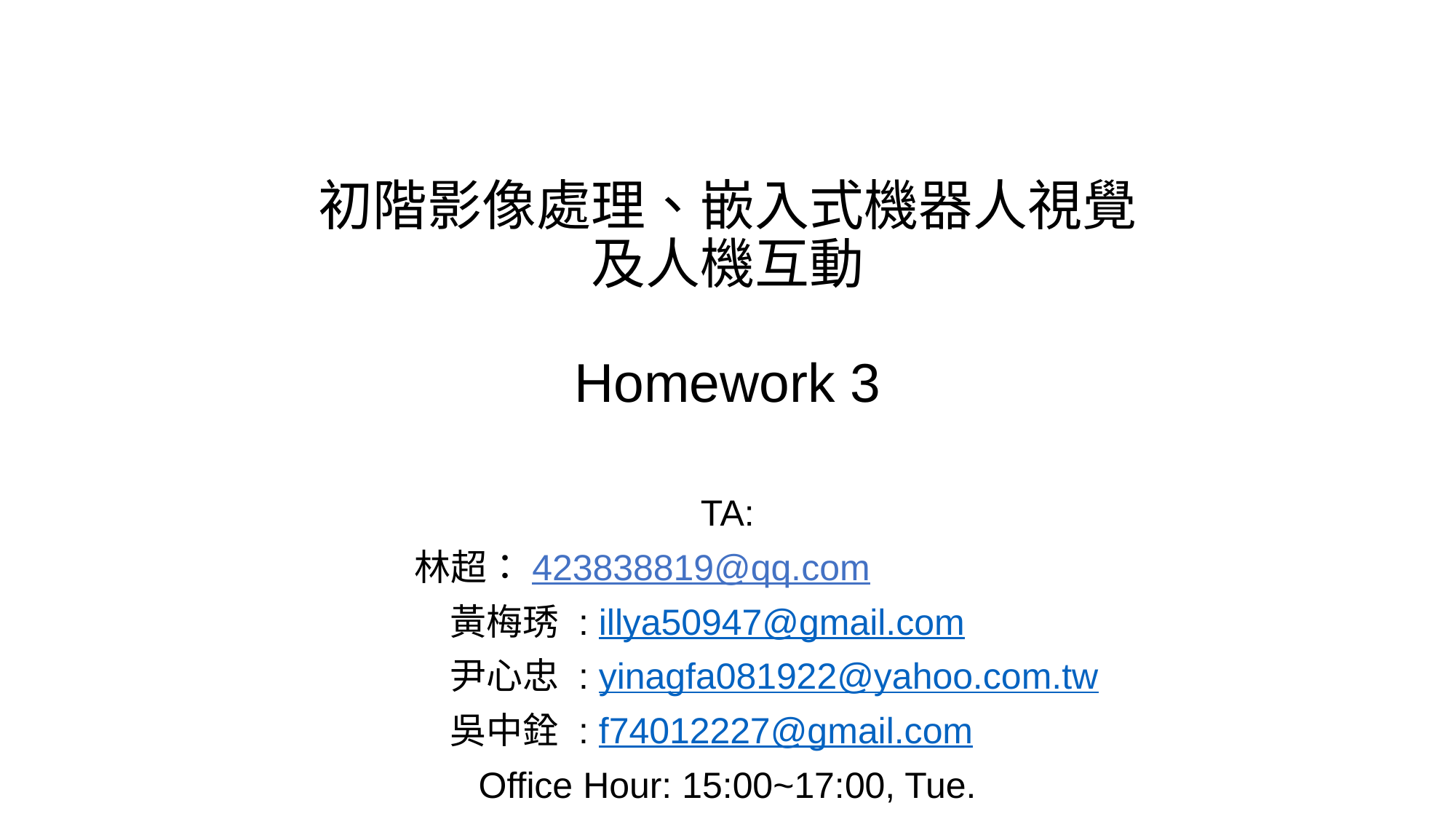

# 初階影像處理、嵌入式機器人視覺 及人機互動 Homework 3

TA:
                          林超：423838819@qq.com
		   黃梅琇 : illya50947@gmail.com
		   尹心忠 : yinagfa081922@yahoo.com.tw
		   吳中銓 : f74012227@gmail.com
Office Hour: 15:00~17:00, Tue.